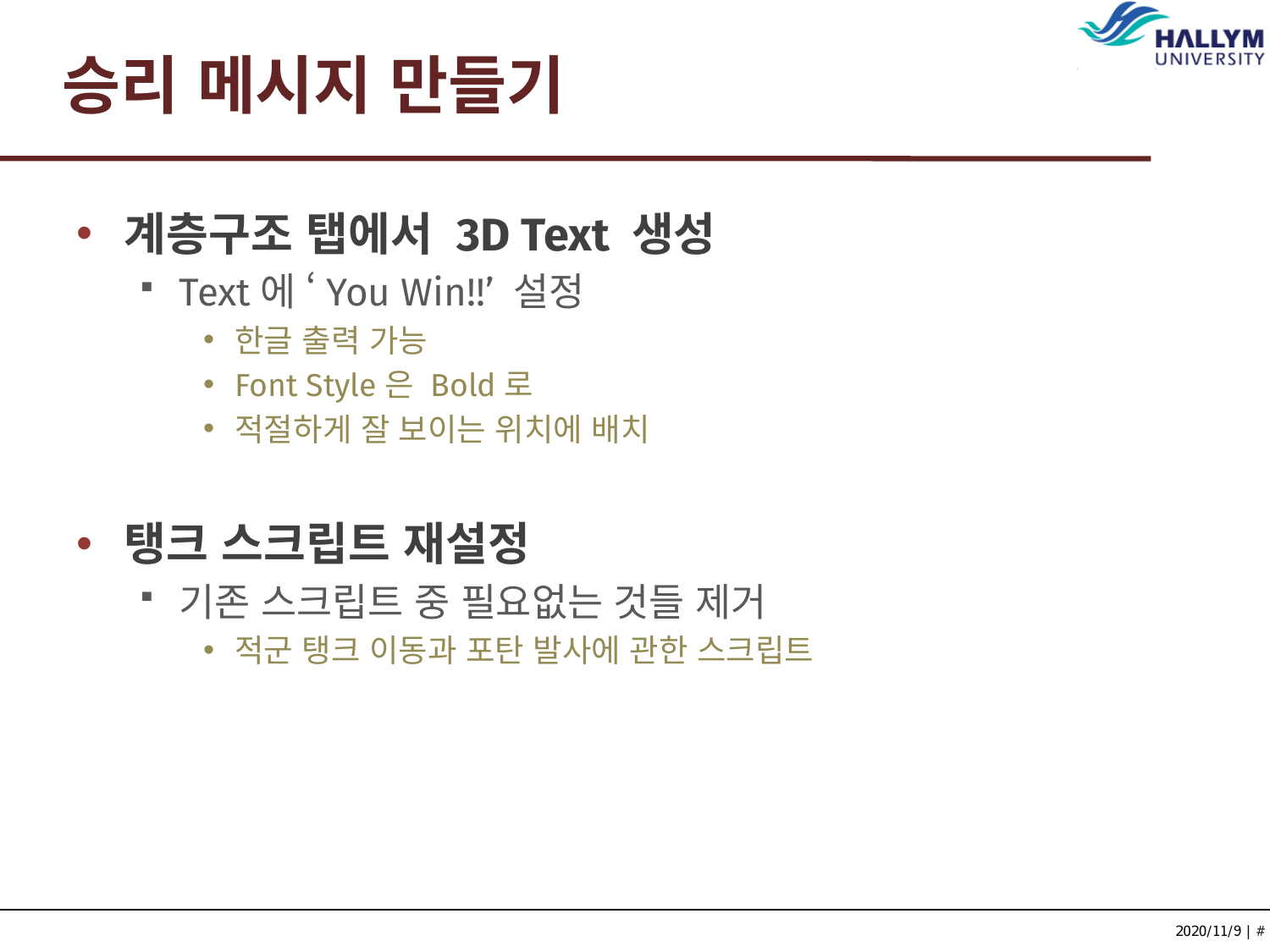

# 승리 메시지 만들기
계층구조 탭에서 3D Text 생성
Text에 ‘You Win!!’ 설정
한글 출력 가능
Font Style은 Bold로
적절하게 잘 보이는 위치에 배치

탱크 스크립트 재설정
기존 스크립트 중 필요없는 것들 제거
적군 탱크 이동과 포탄 발사에 관한 스크립트